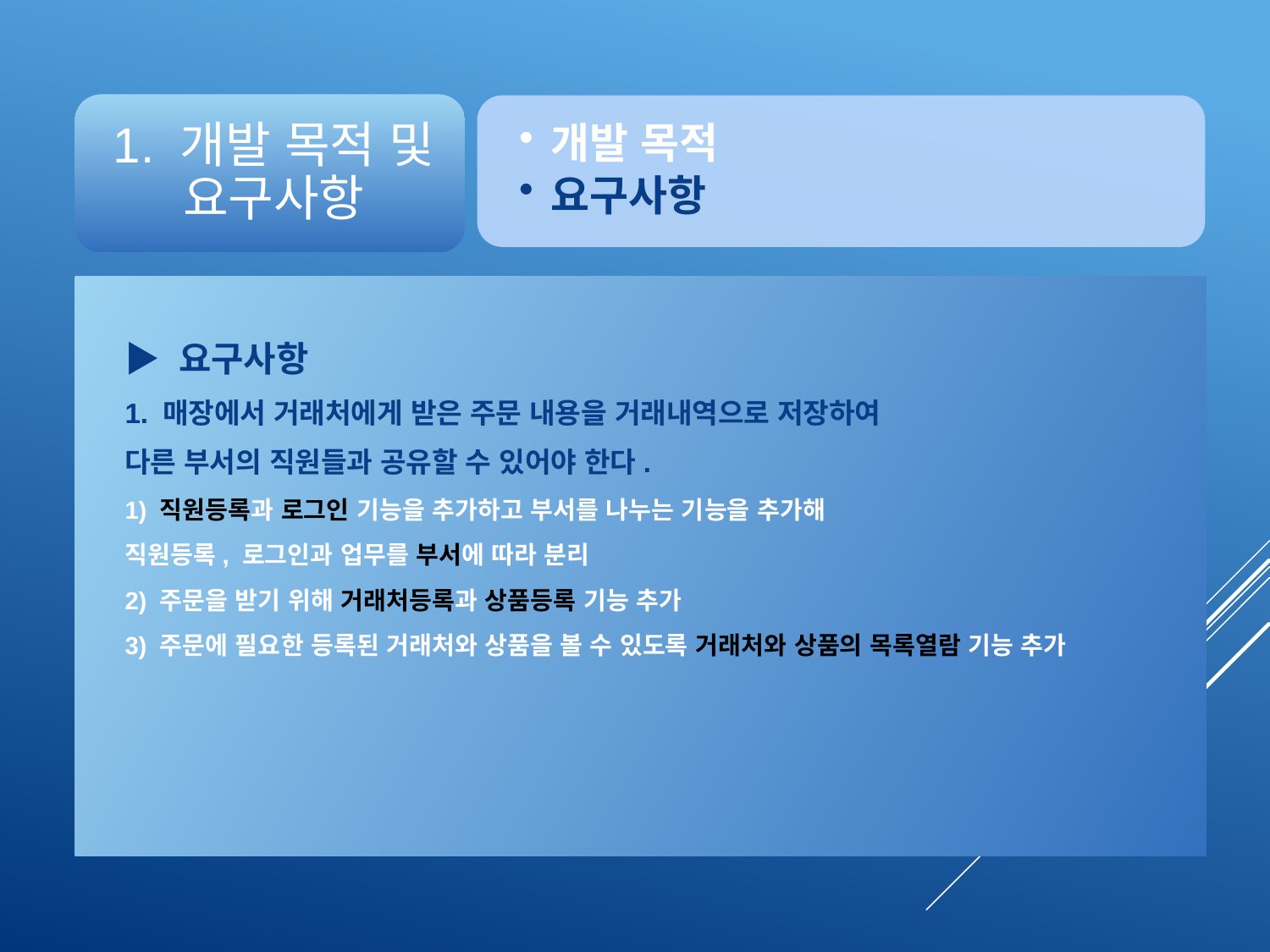

개발 목적
요구사항
1. 개발 목적 및 요구사항
▶ 요구사항
1. 매장에서 거래처에게 받은 주문 내용을 거래내역으로 저장하여
다른 부서의 직원들과 공유할 수 있어야 한다.
1) 직원등록과 로그인 기능을 추가하고 부서를 나누는 기능을 추가해
직원등록, 로그인과 업무를 부서에 따라 분리
2) 주문을 받기 위해 거래처등록과 상품등록 기능 추가
3) 주문에 필요한 등록된 거래처와 상품을 볼 수 있도록 거래처와 상품의 목록열람 기능 추가